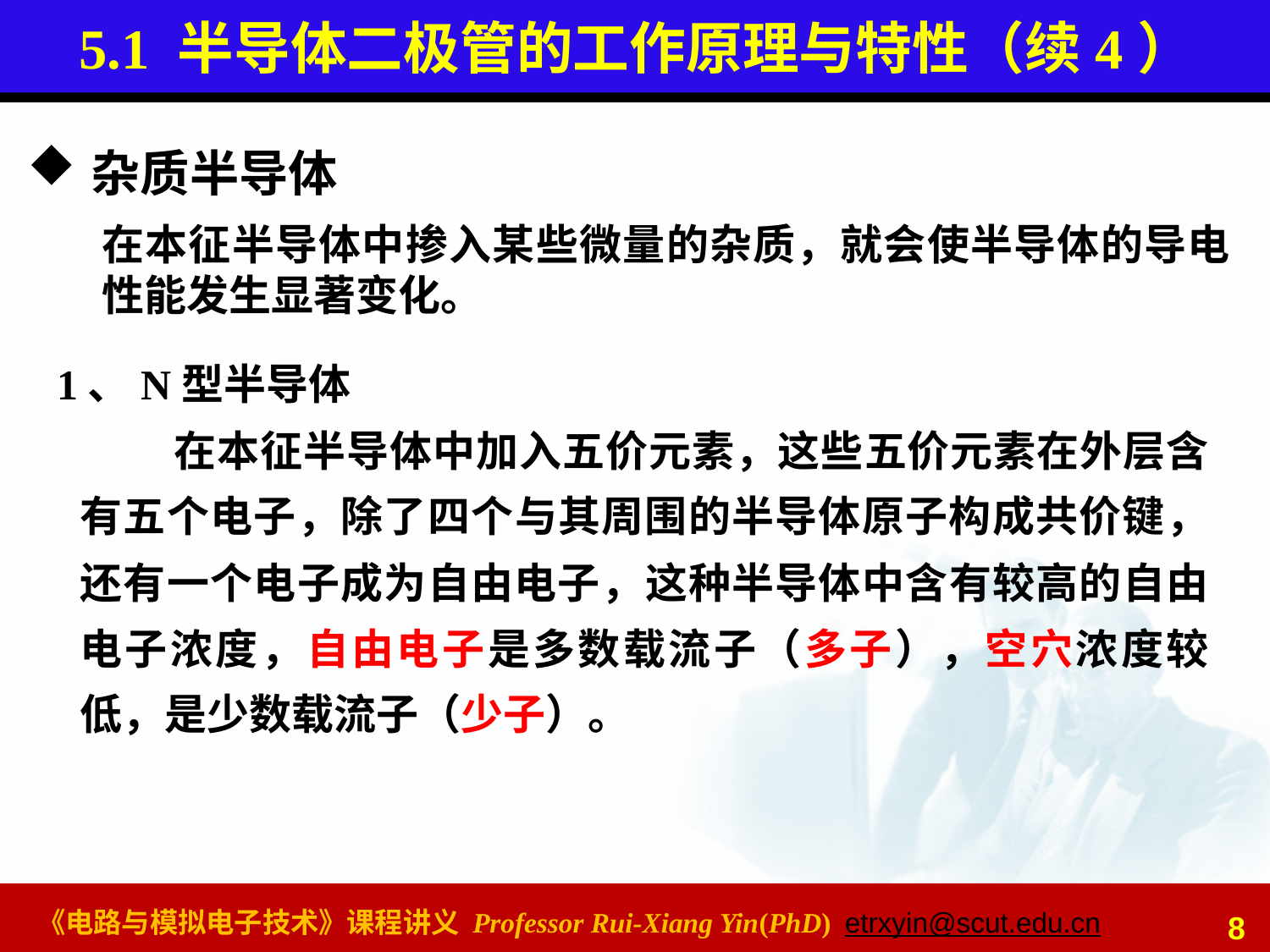

# 5.1 半导体二极管的工作原理与特性（续4）
杂质半导体
在本征半导体中掺入某些微量的杂质，就会使半导体的导电性能发生显著变化。
1、N型半导体
        在本征半导体中加入五价元素，这些五价元素在外层含有五个电子，除了四个与其周围的半导体原子构成共价键，还有一个电子成为自由电子，这种半导体中含有较高的自由电子浓度，自由电子是多数载流子（多子），空穴浓度较低，是少数载流子（少子）。
8